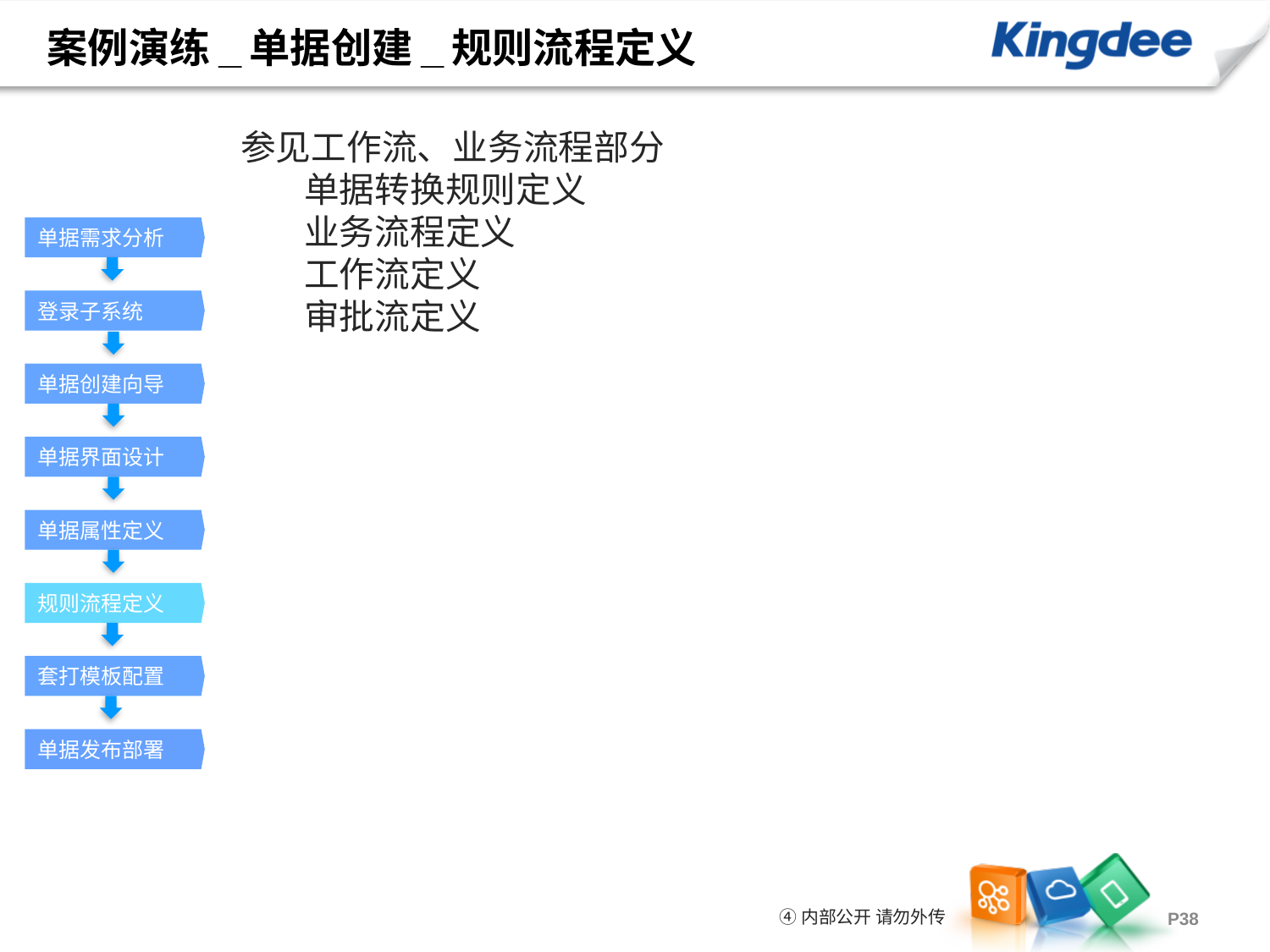

案例演练_单据创建_规则流程定义
参见工作流、业务流程部分
单据转换规则定义
业务流程定义
工作流定义
审批流定义

单据需求分析

登录子系统

单据创建向导

单据界面设计

单据属性定义

规则流程定义

套打模板配置

单据发布部署